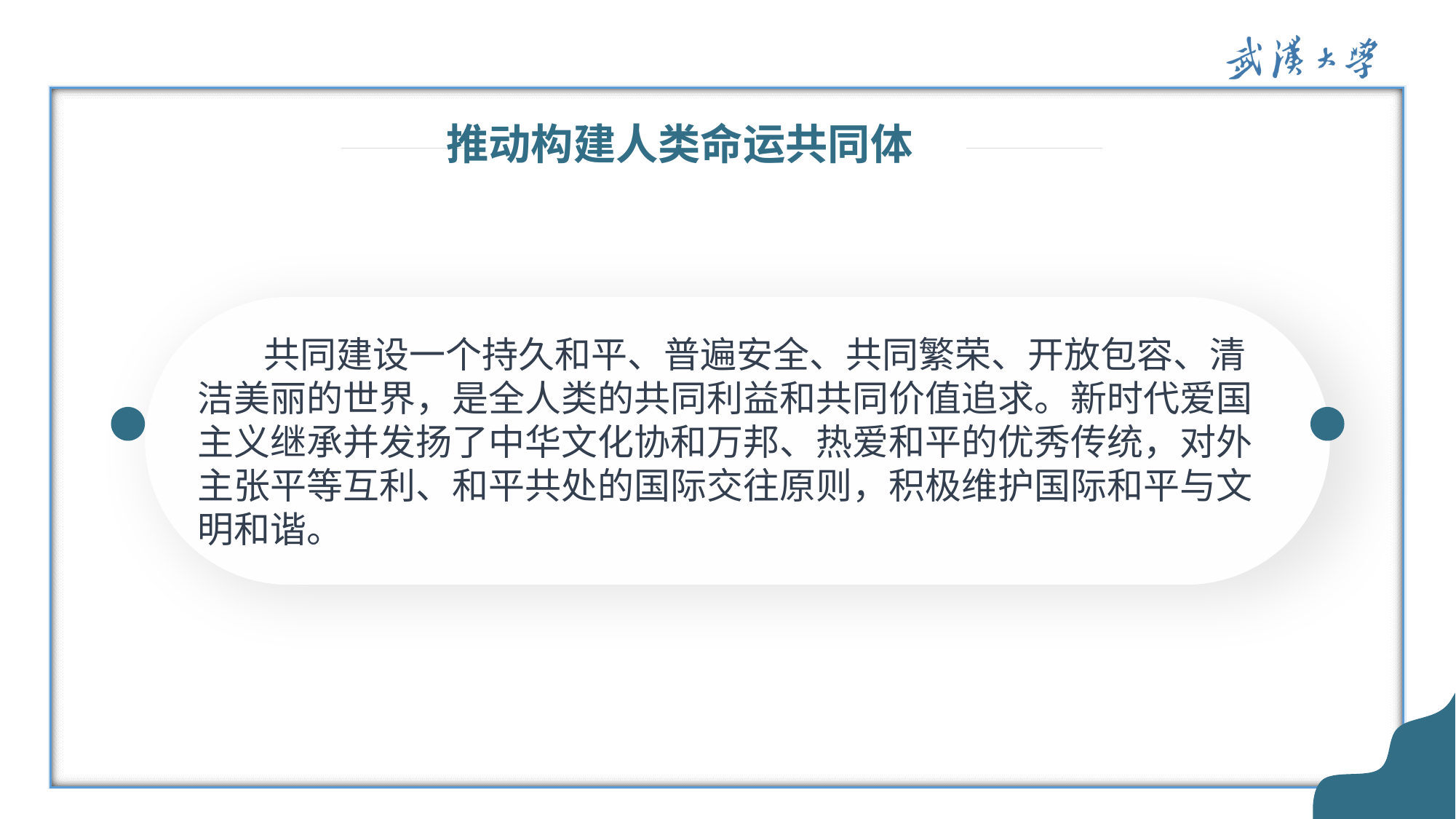

推动构建人类命运共同体
       共同建设一个持久和平、普遍安全、共同繁荣、开放包容、清洁美丽的世界，是全人类的共同利益和共同价值追求。新时代爱国主义继承并发扬了中华文化协和万邦、热爱和平的优秀传统，对外主张平等互利、和平共处的国际交往原则，积极维护国际和平与文明和谐。